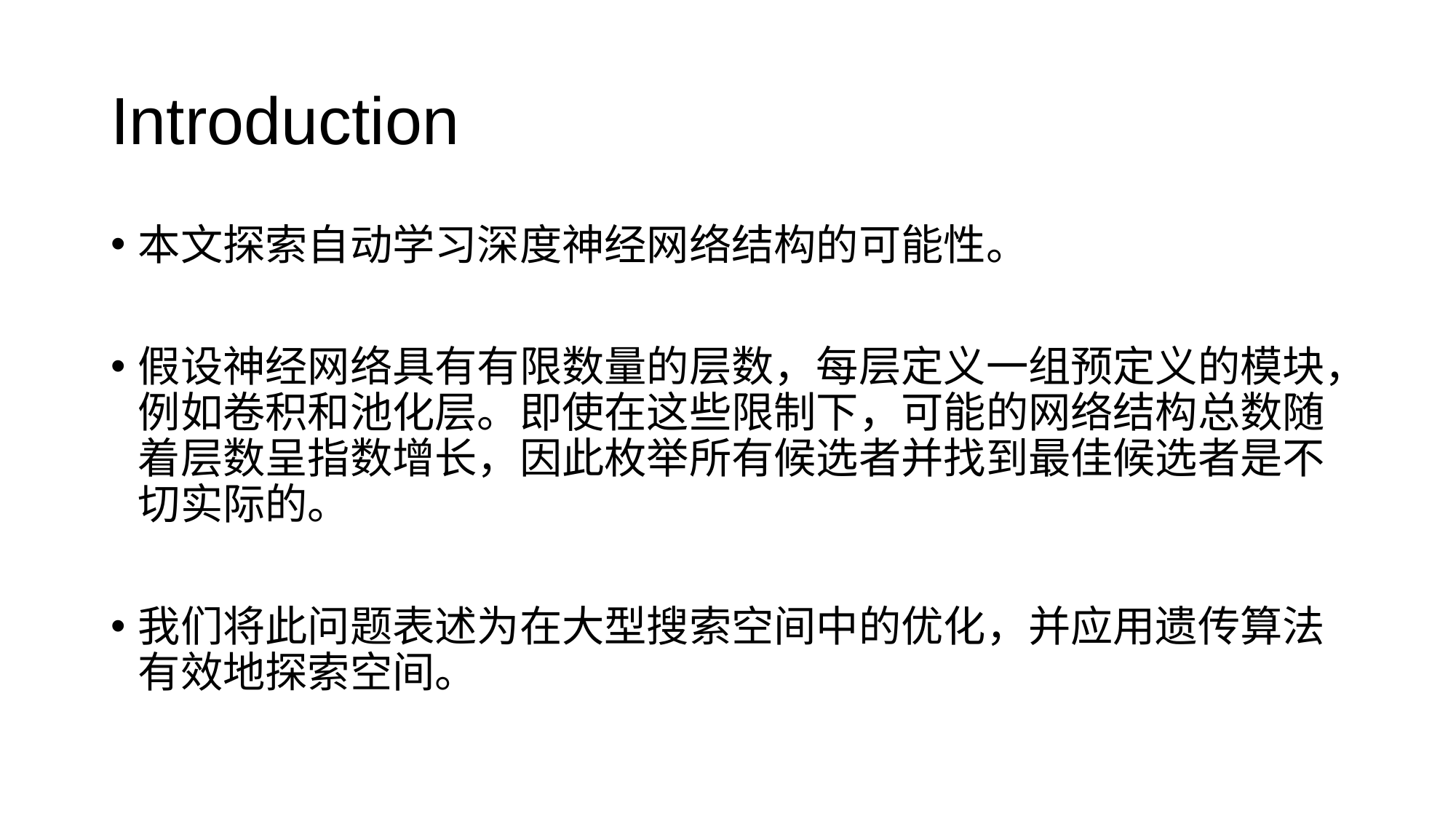

# Introduction
本文探索自动学习深度神经网络结构的可能性。

假设神经网络具有有限数量的层数，每层定义一组预定义的模块，例如卷积和池化层。即使在这些限制下，可能的网络结构总数随着层数呈指数增长，因此枚举所有候选者并找到最佳候选者是不切实际的。

我们将此问题表述为在大型搜索空间中的优化，并应用遗传算法有效地探索空间。